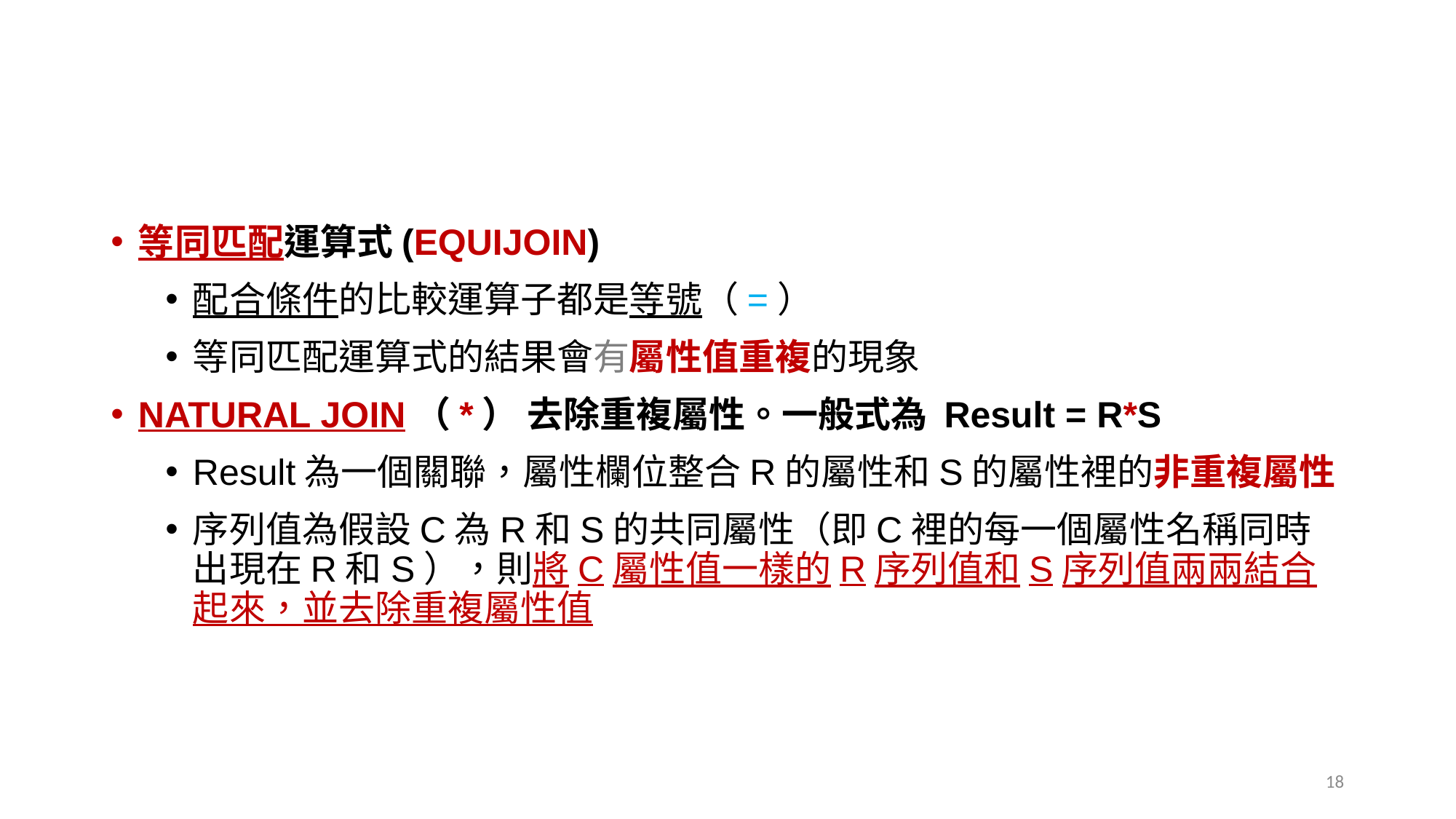

#
等同匹配運算式(EQUIJOIN)
配合條件的比較運算子都是等號（=）
等同匹配運算式的結果會有屬性值重複的現象
NATURAL JOIN（*） 去除重複屬性。一般式為 Result = R*S
Result為一個關聯，屬性欄位整合R的屬性和S的屬性裡的非重複屬性
序列值為假設C為R和S的共同屬性（即C裡的每一個屬性名稱同時出現在R和S），則將C屬性值一樣的R序列值和S序列值兩兩結合起來，並去除重複屬性值
18